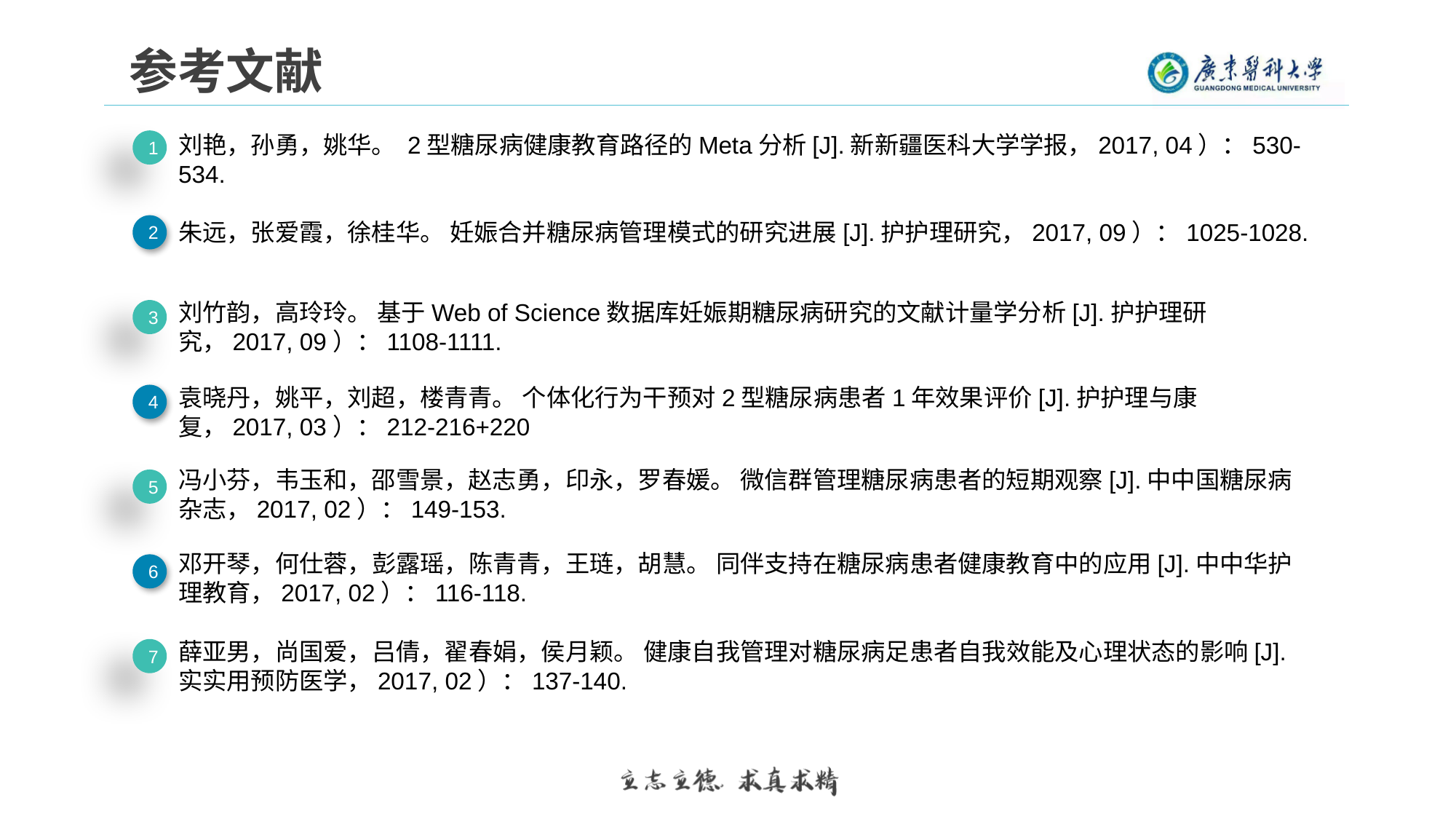

参考文献
刘艳，孙勇，姚华。 2型糖尿病健康教育路径的Meta分析[J].新新疆医科大学学报，2017, 04）：530-534.
1
朱远，张爱霞，徐桂华。 妊娠合并糖尿病管理模式的研究进展[J].护护理研究，2017, 09）：1025-1028.
2
刘竹韵，高玲玲。 基于Web of Science数据库妊娠期糖尿病研究的文献计量学分析[J].护护理研究，2017, 09）：1108-1111.
3
袁晓丹，姚平，刘超，楼青青。 个体化行为干预对2型糖尿病患者1年效果评价[J].护护理与康复，2017, 03）：212-216+220
4
冯小芬，韦玉和，邵雪景，赵志勇，印永，罗春媛。 微信群管理糖尿病患者的短期观察[J].中中国糖尿病杂志，2017, 02）：149-153.
5
邓开琴，何仕蓉，彭露瑶，陈青青，王琏，胡慧。 同伴支持在糖尿病患者健康教育中的应用[J].中中华护理教育，2017, 02）：116-118.
6
薛亚男，尚国爱，吕倩，翟春娟，侯月颖。 健康自我管理对糖尿病足患者自我效能及心理状态的影响[J].实实用预防医学，2017, 02）：137-140.
7